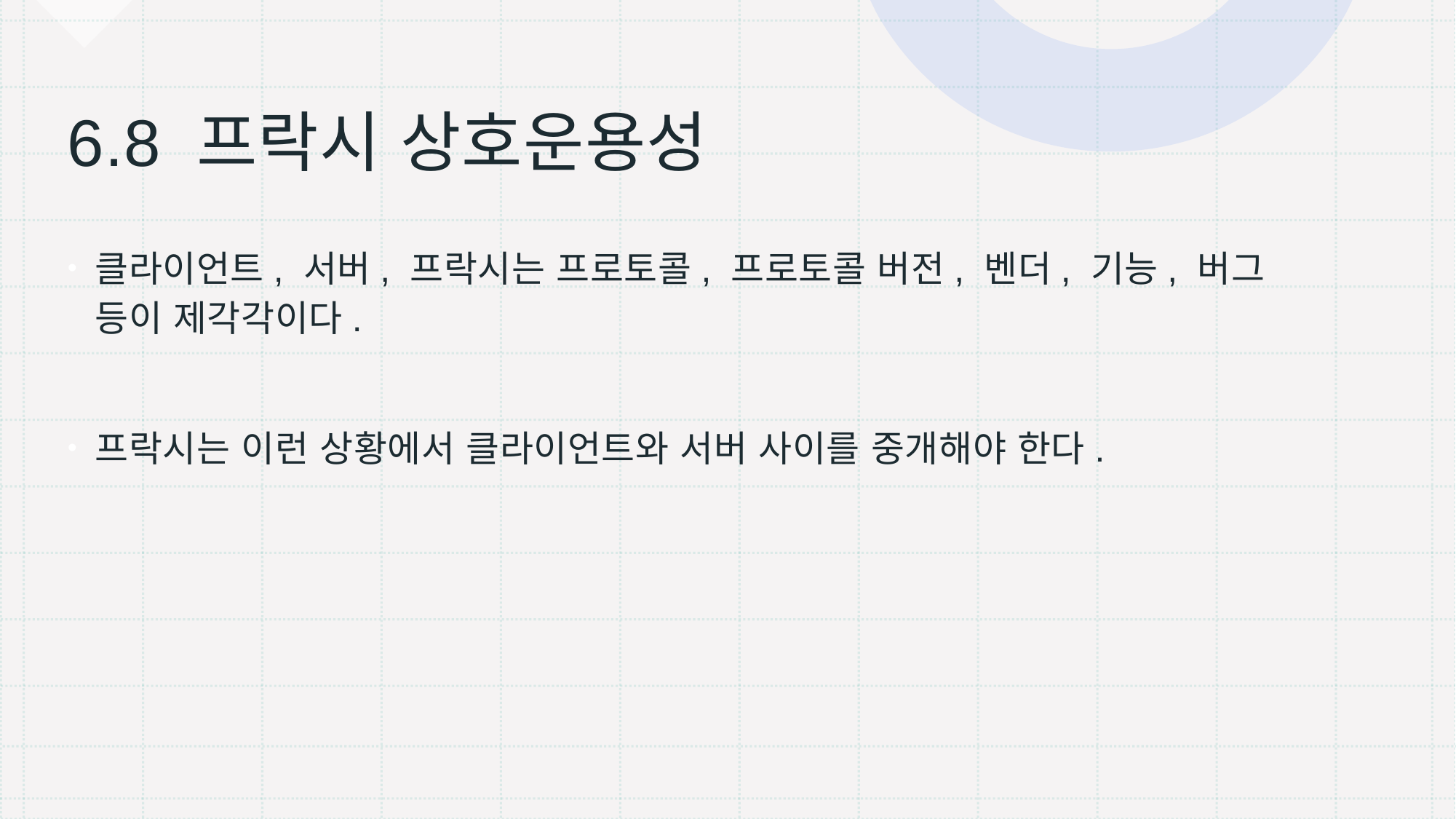

# 6.8 프락시 상호운용성
클라이언트, 서버, 프락시는 프로토콜, 프로토콜 버전, 벤더, 기능, 버그 등이 제각각이다.

프락시는 이런 상황에서 클라이언트와 서버 사이를 중개해야 한다.